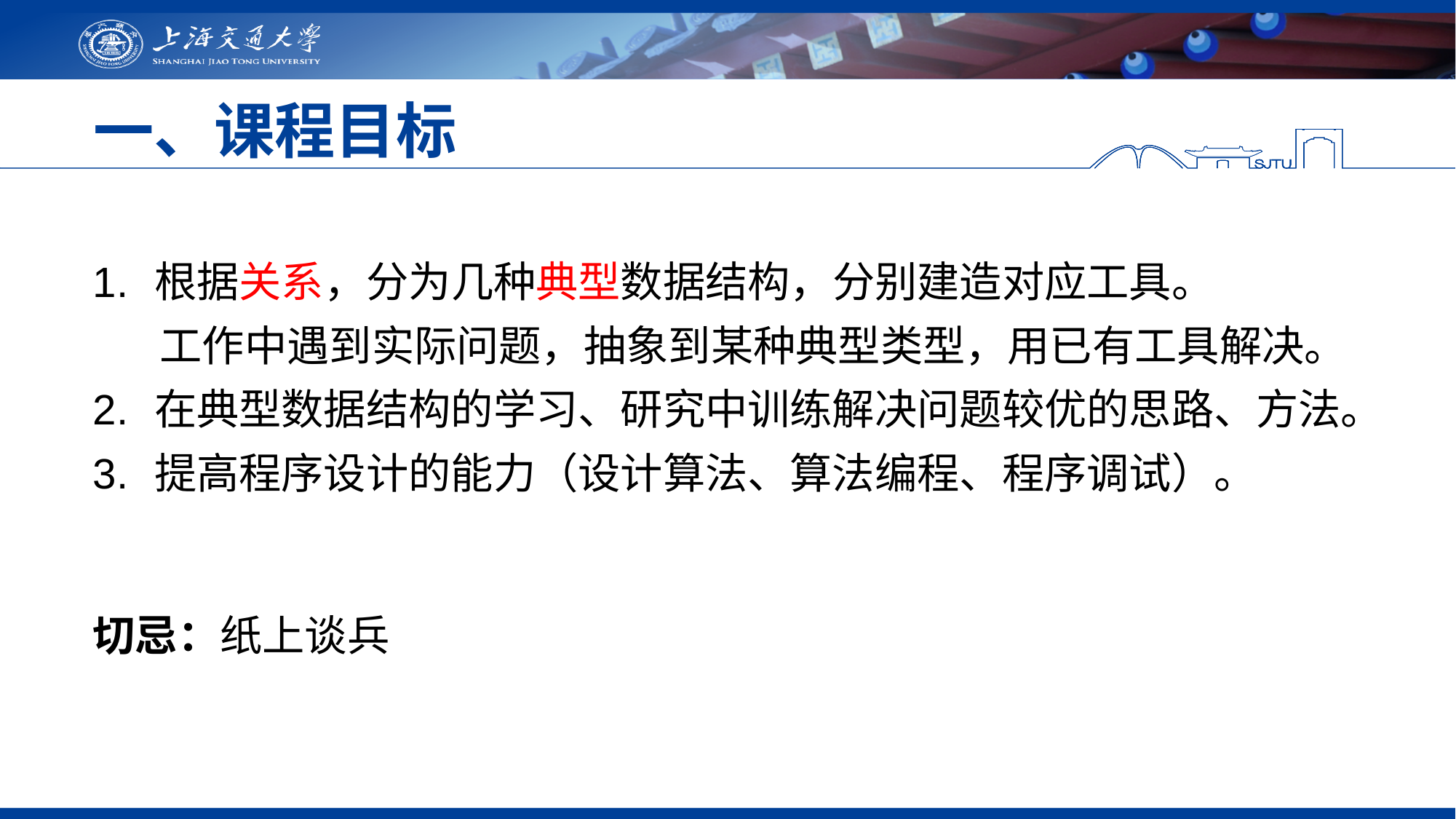

一、课程目标
根据关系，分为几种典型数据结构，分别建造对应工具。
      工作中遇到实际问题，抽象到某种典型类型，用已有工具解决。
在典型数据结构的学习、研究中训练解决问题较优的思路、方法。
提高程序设计的能力（设计算法、算法编程、程序调试）。
切忌：纸上谈兵